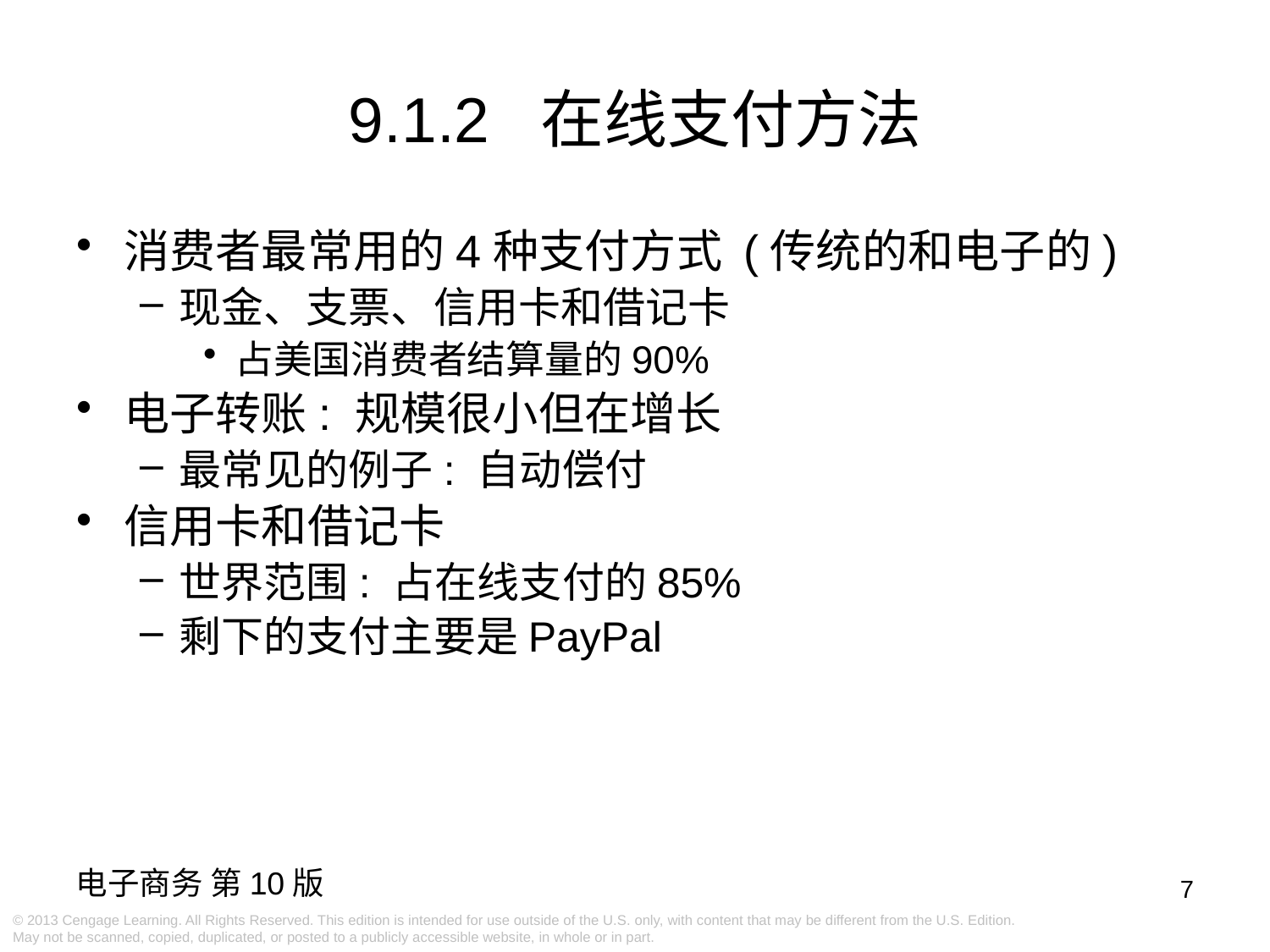

9.1.2  在线支付方法
消费者最常用的4种支付方式 (传统的和电子的)
现金、支票、信用卡和借记卡
占美国消费者结算量的90%
电子转账: 规模很小但在增长
最常见的例子: 自动偿付
信用卡和借记卡
世界范围: 占在线支付的85%
剩下的支付主要是PayPal
7